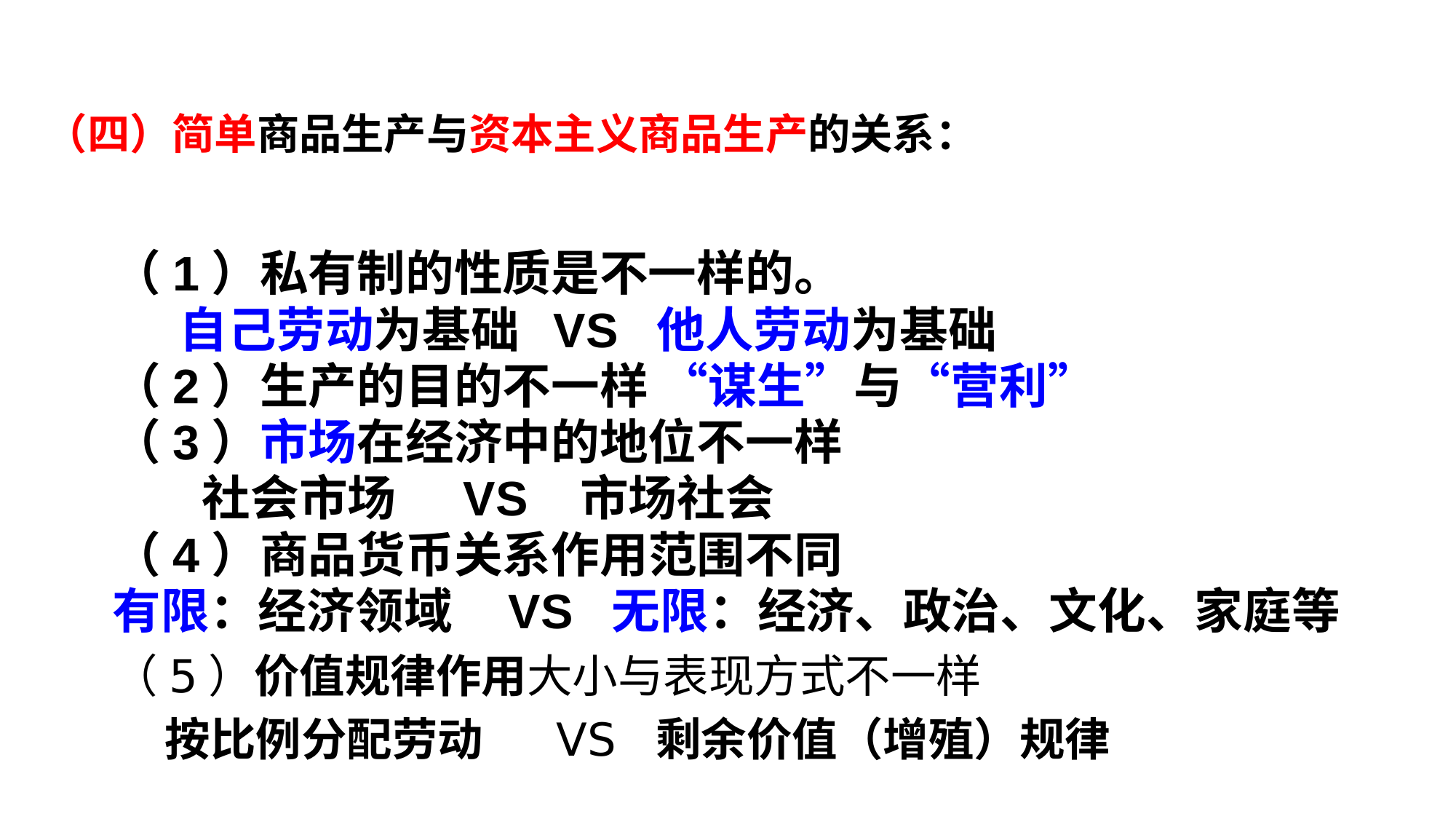

（四）简单商品生产与资本主义商品生产的关系：
4.2 小私有制与资本主义私有制区别：
（1）私有制的性质是不一样的。
     自己劳动为基础  VS  他人劳动为基础
（2）生产的目的不一样 “谋生”与“营利”
（3）市场在经济中的地位不一样
       社会市场     VS   市场社会
（4）商品货币关系作用范围不同
有限：经济领域    VS  无限：经济、政治、文化、家庭等
（5）价值规律作用大小与表现方式不一样
    按比例分配劳动      VS  剩余价值（增殖）规律